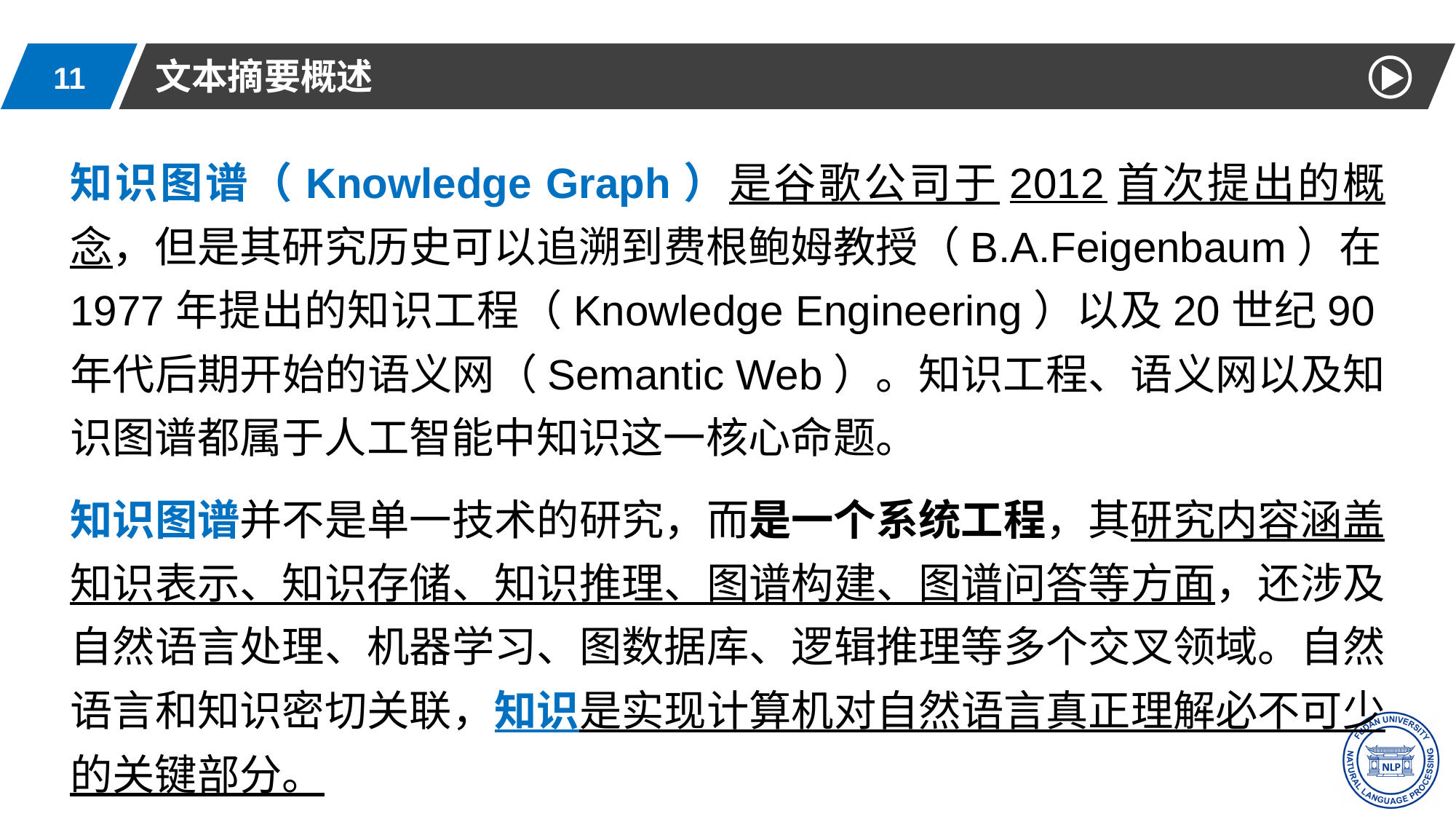

文本摘要概述
11

知识图谱（Knowledge Graph）是谷歌公司于2012首次提出的概念，但是其研究历史可以追溯到费根鲍姆教授（B.A.Feigenbaum）在1977年提出的知识工程（Knowledge Engineering）以及20世纪90年代后期开始的语义网（Semantic Web）。知识工程、语义网以及知识图谱都属于人工智能中知识这一核心命题。
知识图谱并不是单一技术的研究，而是一个系统工程，其研究内容涵盖知识表示、知识存储、知识推理、图谱构建、图谱问答等方面，还涉及自然语言处理、机器学习、图数据库、逻辑推理等多个交叉领域。自然语言和知识密切关联，知识是实现计算机对自然语言真正理解必不可少的关键部分。
3